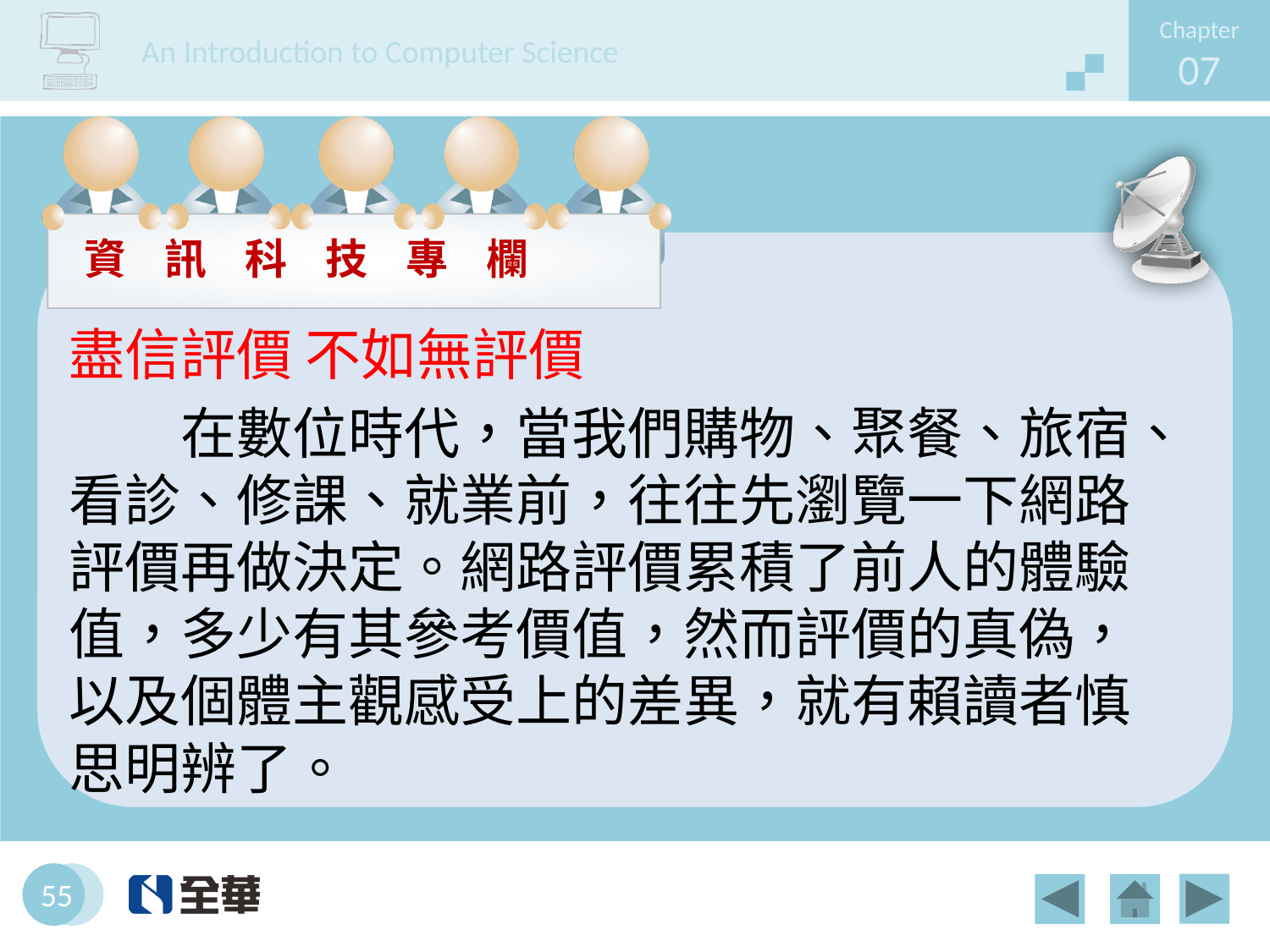

盡信評價 不如無評價
　　在數位時代，當我們購物、聚餐、旅宿、看診、修課、就業前，往往先瀏覽一下網路評價再做決定。網路評價累積了前人的體驗值，多少有其參考價值，然而評價的真偽，以及個體主觀感受上的差異，就有賴讀者慎思明辨了。